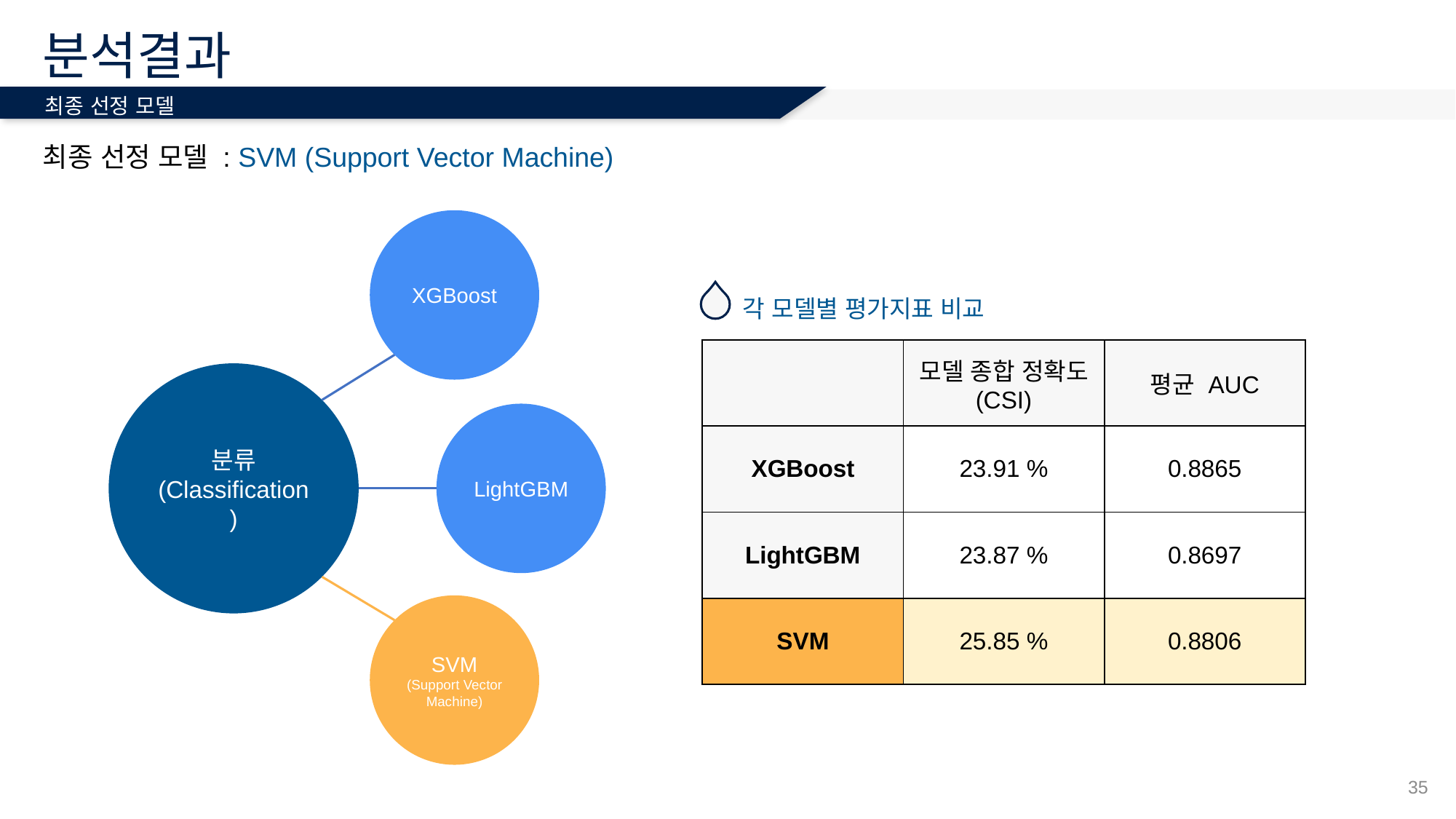

# 분석결과
최종 선정 모델
최종 선정 모델 : SVM (Support Vector Machine)
XGBoost
분류
(Classification)
LightGBM
SVM
(Support Vector Machine)
      각 모델별 평가지표 비교

|  | 모델 종합 정확도 (CSI) | 평균 AUC |
| --- | --- | --- |
| XGBoost | 23.91 % | 0.8865 |
| LightGBM | 23.87 % | 0.8697 |
| SVM | 25.85 % | 0.8806 |
35